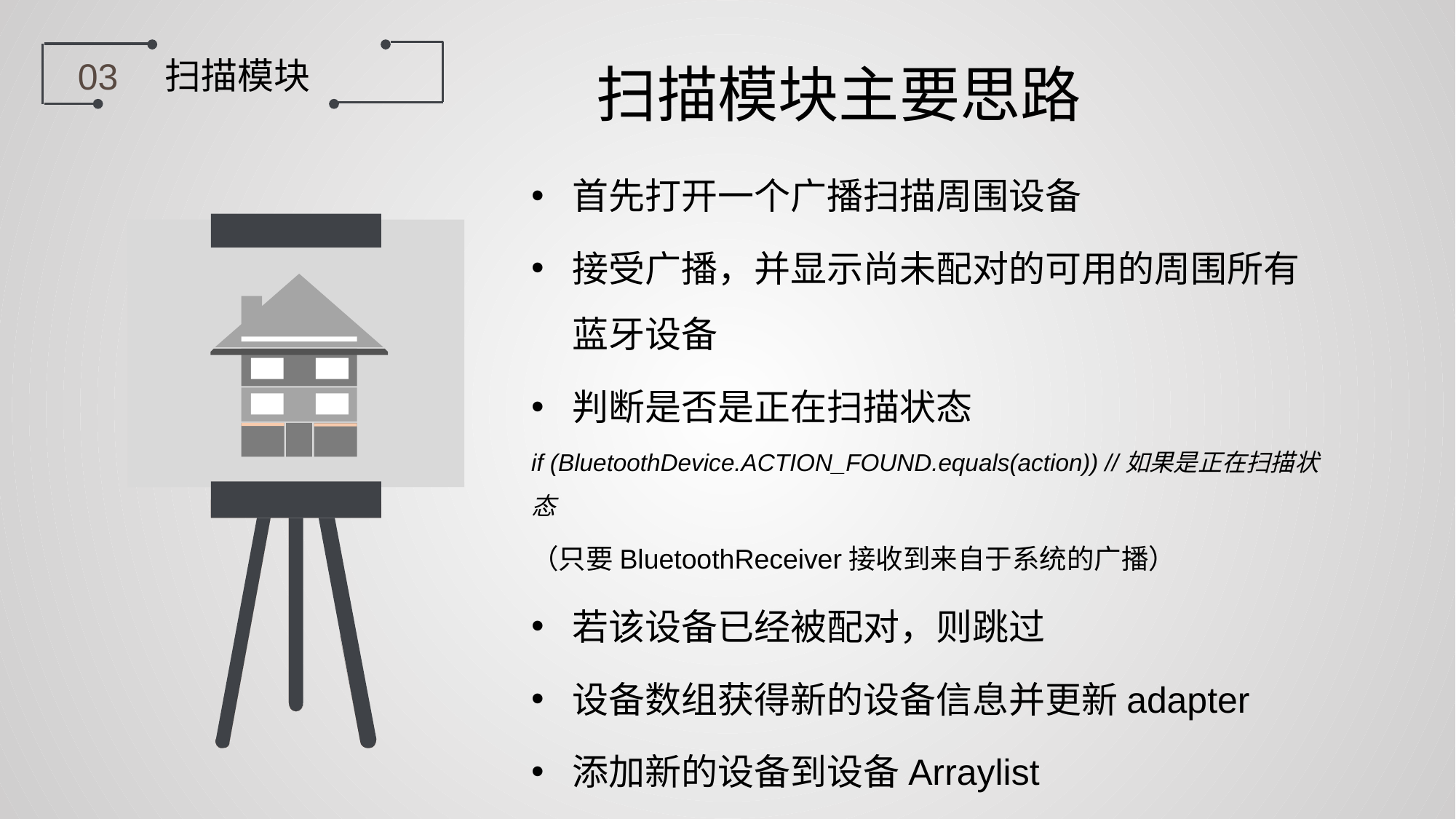

扫描模块
03

扫描模块主要思路

首先打开一个广播扫描周围设备
接受广播，并显示尚未配对的可用的周围所有蓝牙设备
判断是否是正在扫描状态
if (BluetoothDevice.ACTION_FOUND.equals(action)) //如果是正在扫描状态
（只要BluetoothReceiver接收到来自于系统的广播）
若该设备已经被配对，则跳过
设备数组获得新的设备信息并更新adapter
添加新的设备到设备Arraylist